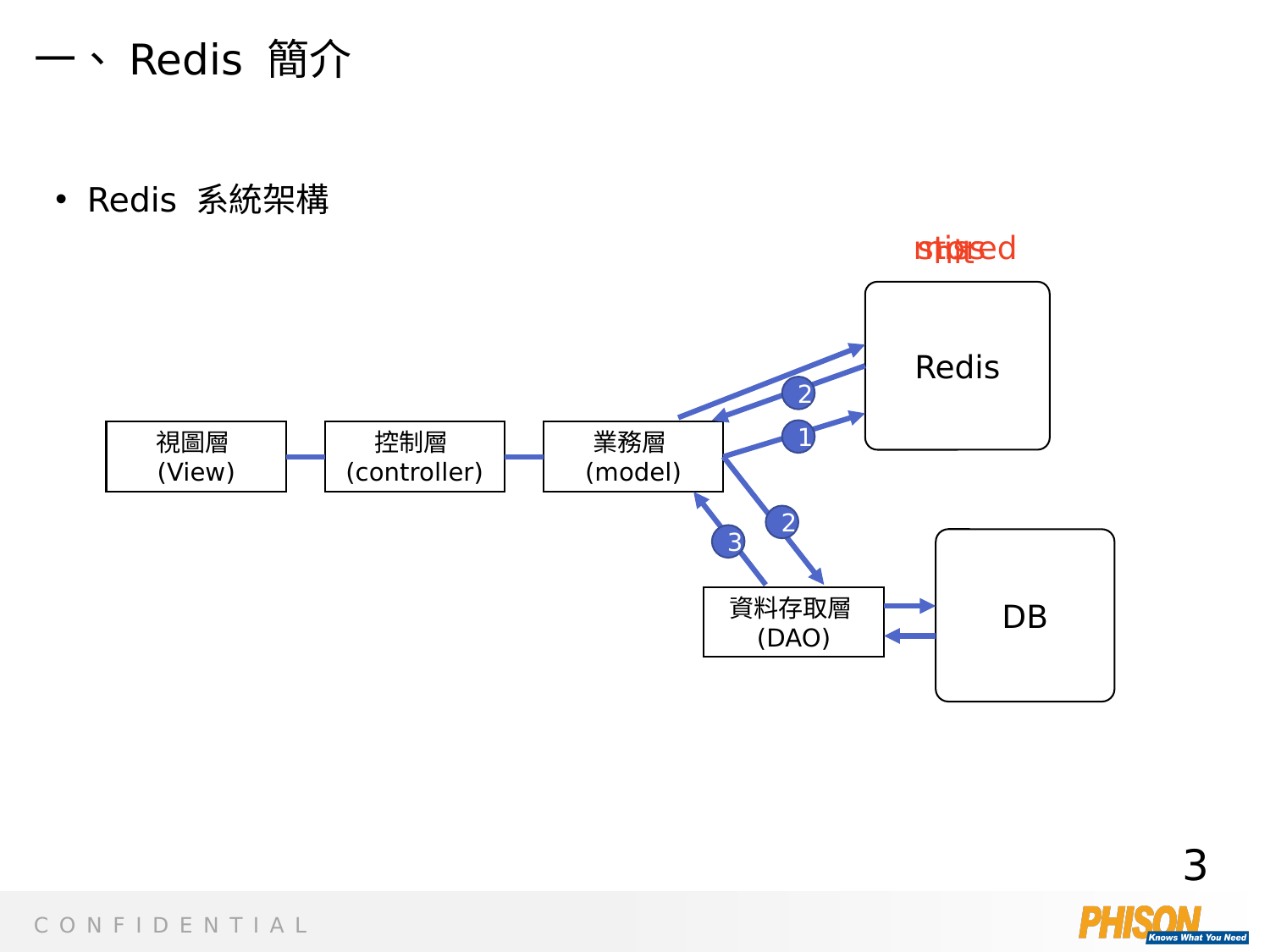

# 一、Redis 簡介

Redis 系統架構
miss
stored
hit
Redis
2
1
視圖層(View)
控制層(controller)
業務層(model)
2
3
DB
資料存取層(DAO)
3